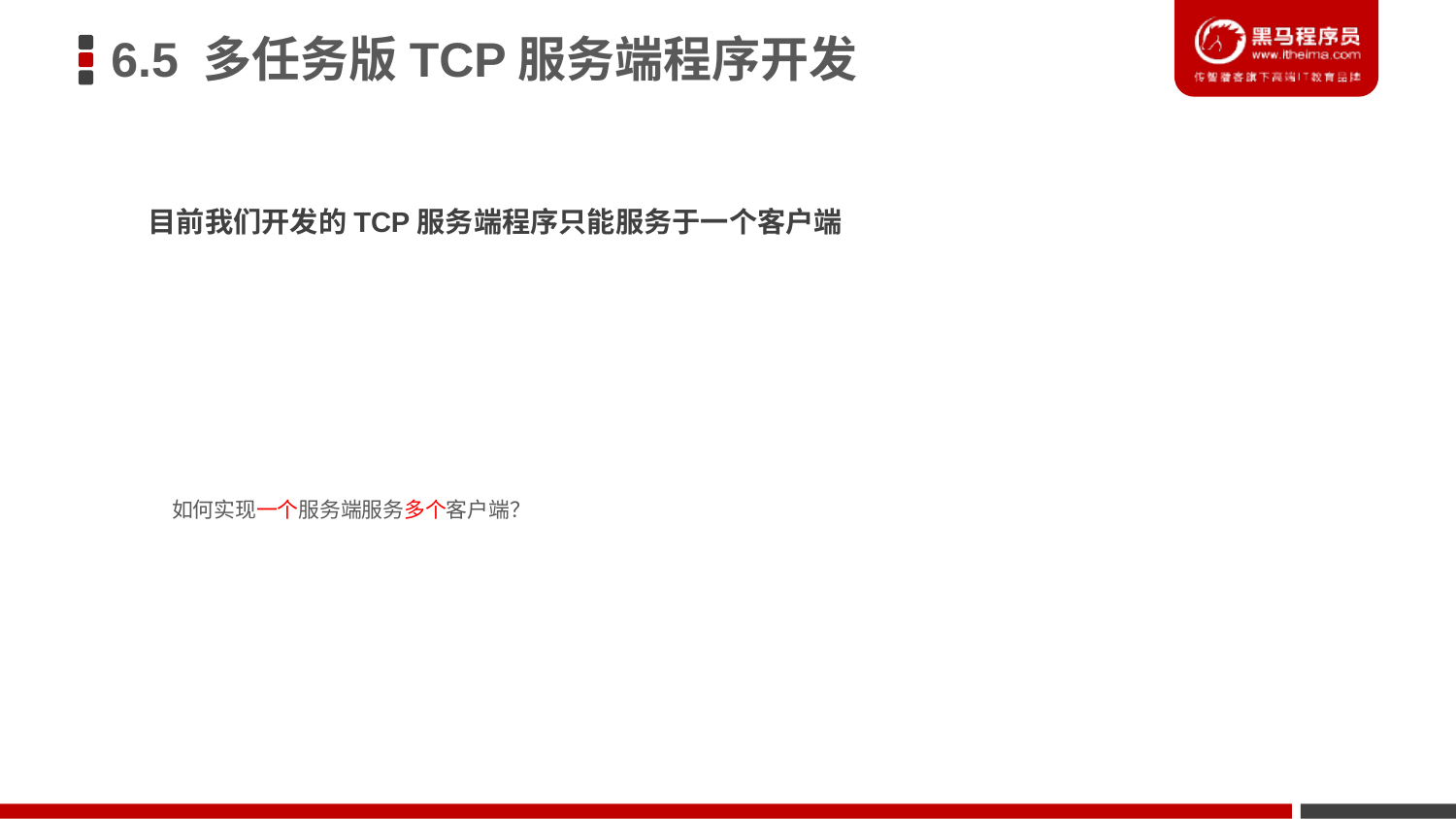

6.5 多任务版TCP服务端程序开发
目前我们开发的TCP服务端程序只能服务于一个客户端
如何实现一个服务端服务多个客户端？